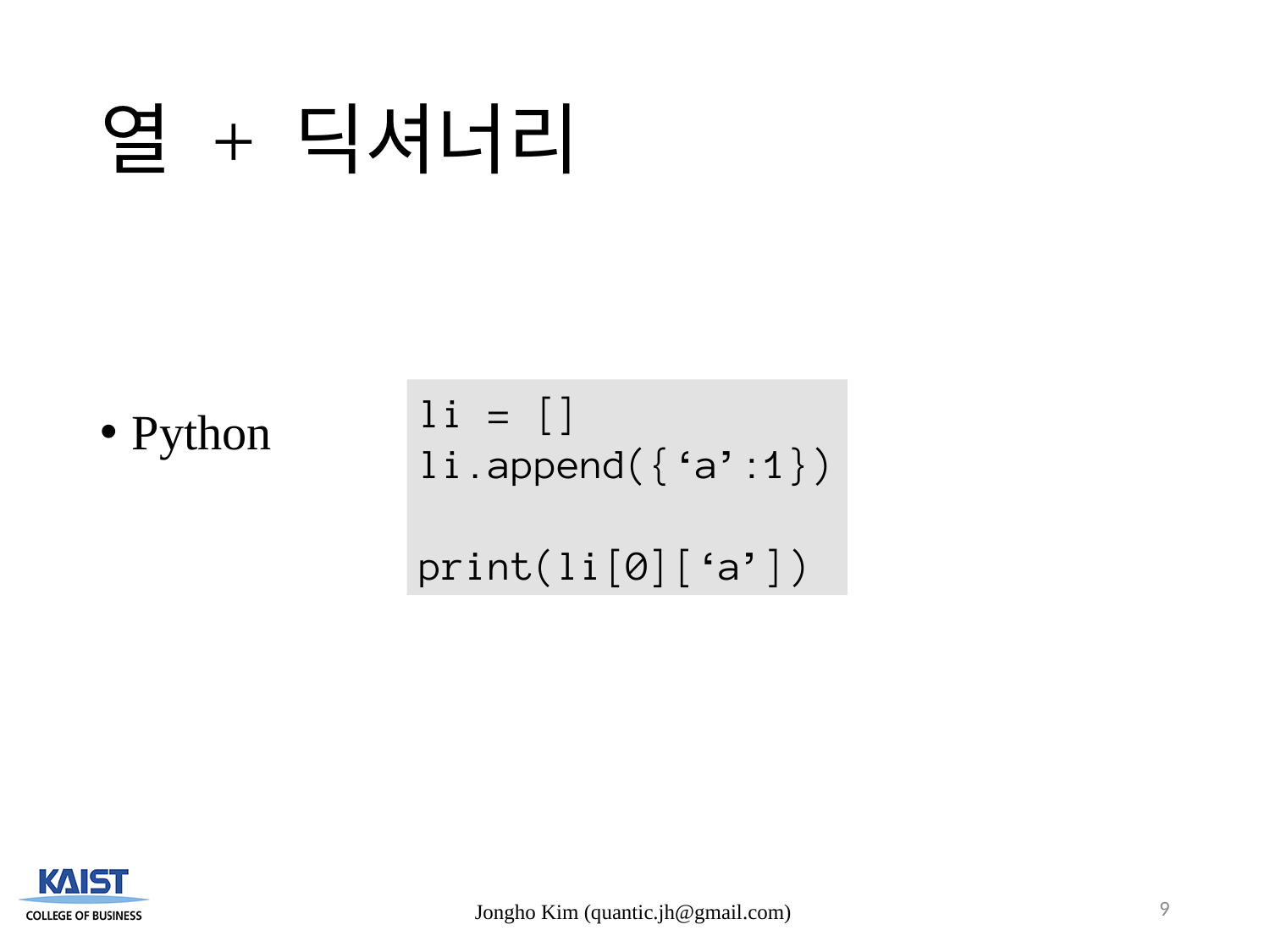

# 열 + 딕셔너리

Python
li = []
li.append({‘a’:1})

print(li[0][‘a’])
9